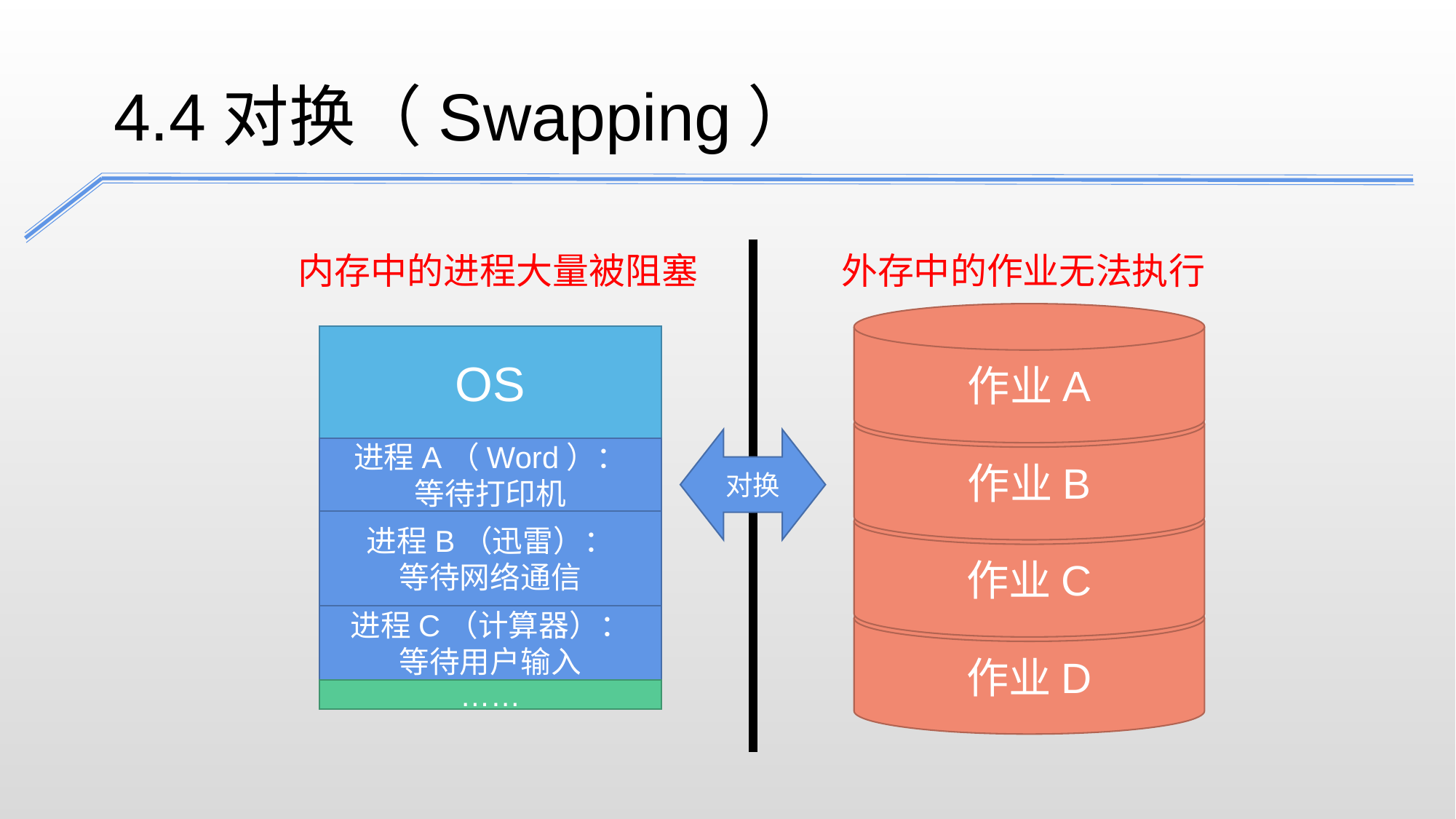

4.4对换（Swapping）
内存中的进程大量被阻塞
外存中的作业无法执行
作业A
OS
作业B
对换
进程A（Word）：
等待打印机
作业C
进程B（迅雷）：
等待网络通信
作业D
进程C（计算器）：
等待用户输入
……